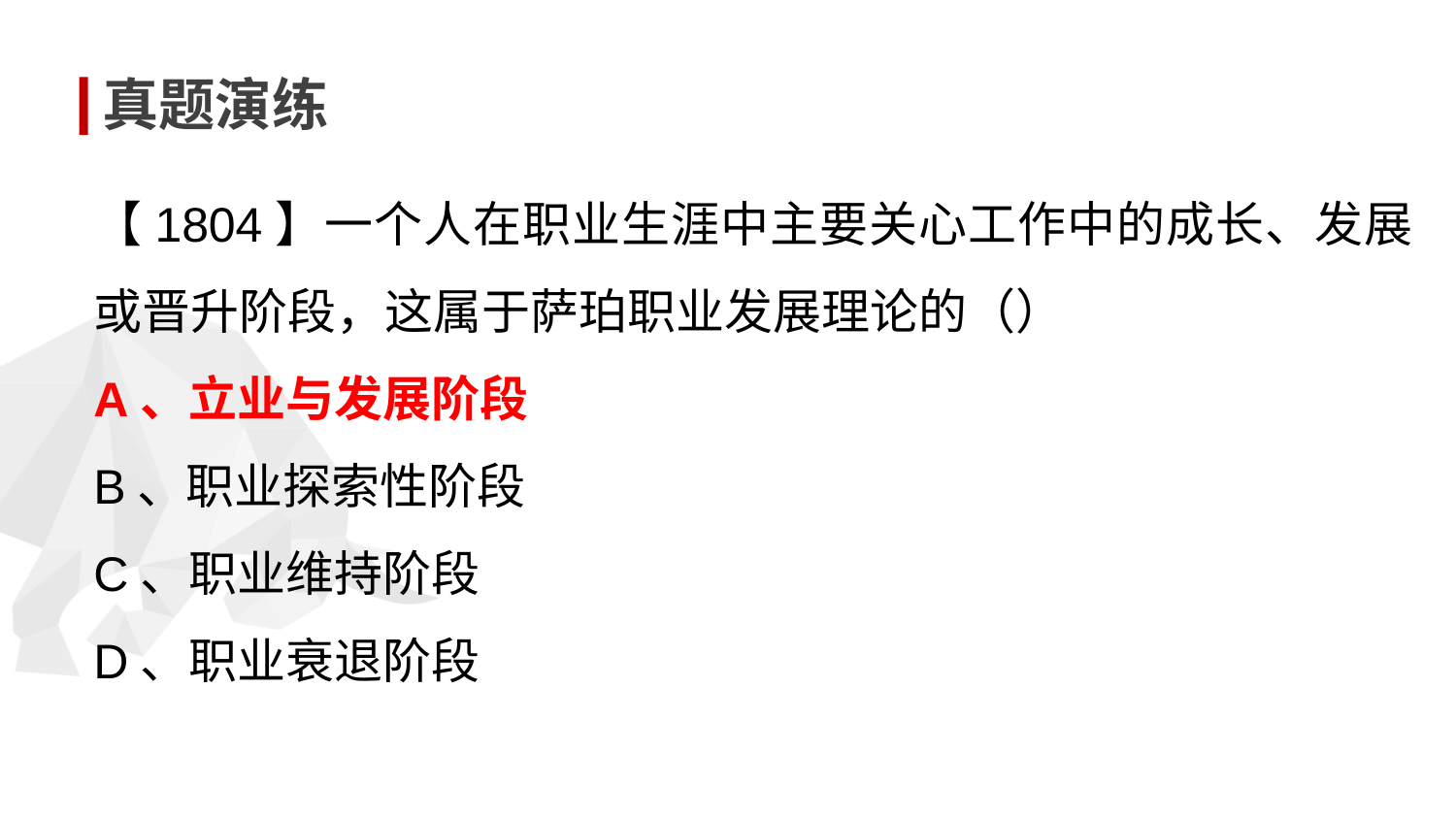

真题演练
【1804】一个人在职业生涯中主要关心工作中的成长、发展或晋升阶段，这属于萨珀职业发展理论的（）
A、立业与发展阶段
B、职业探索性阶段
C、职业维持阶段
D、职业衰退阶段